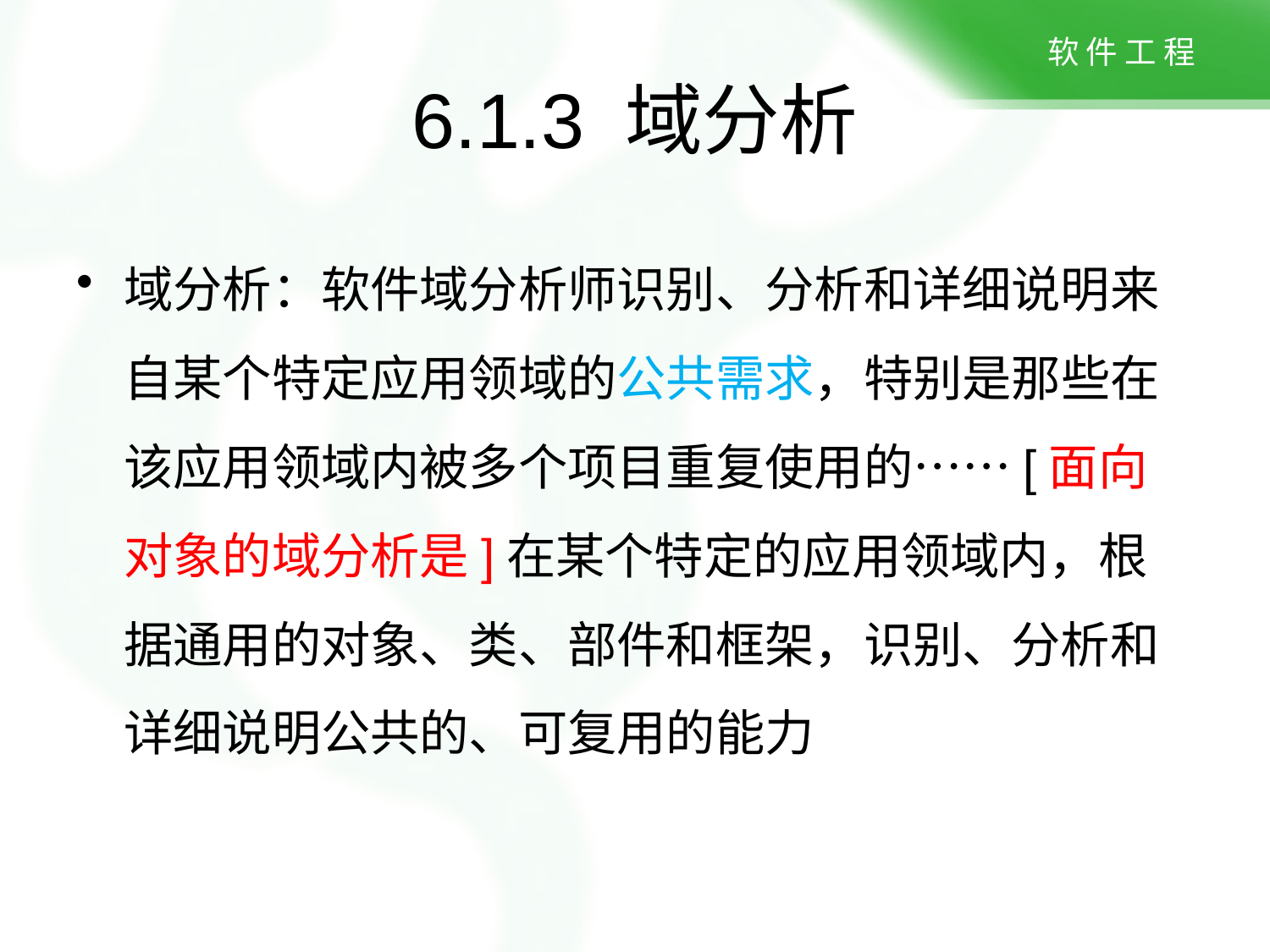

# 6.1.3 域分析
域分析：软件域分析师识别、分析和详细说明来自某个特定应用领域的公共需求，特别是那些在该应用领域内被多个项目重复使用的……[面向对象的域分析是]在某个特定的应用领域内，根据通用的对象、类、部件和框架，识别、分析和详细说明公共的、可复用的能力